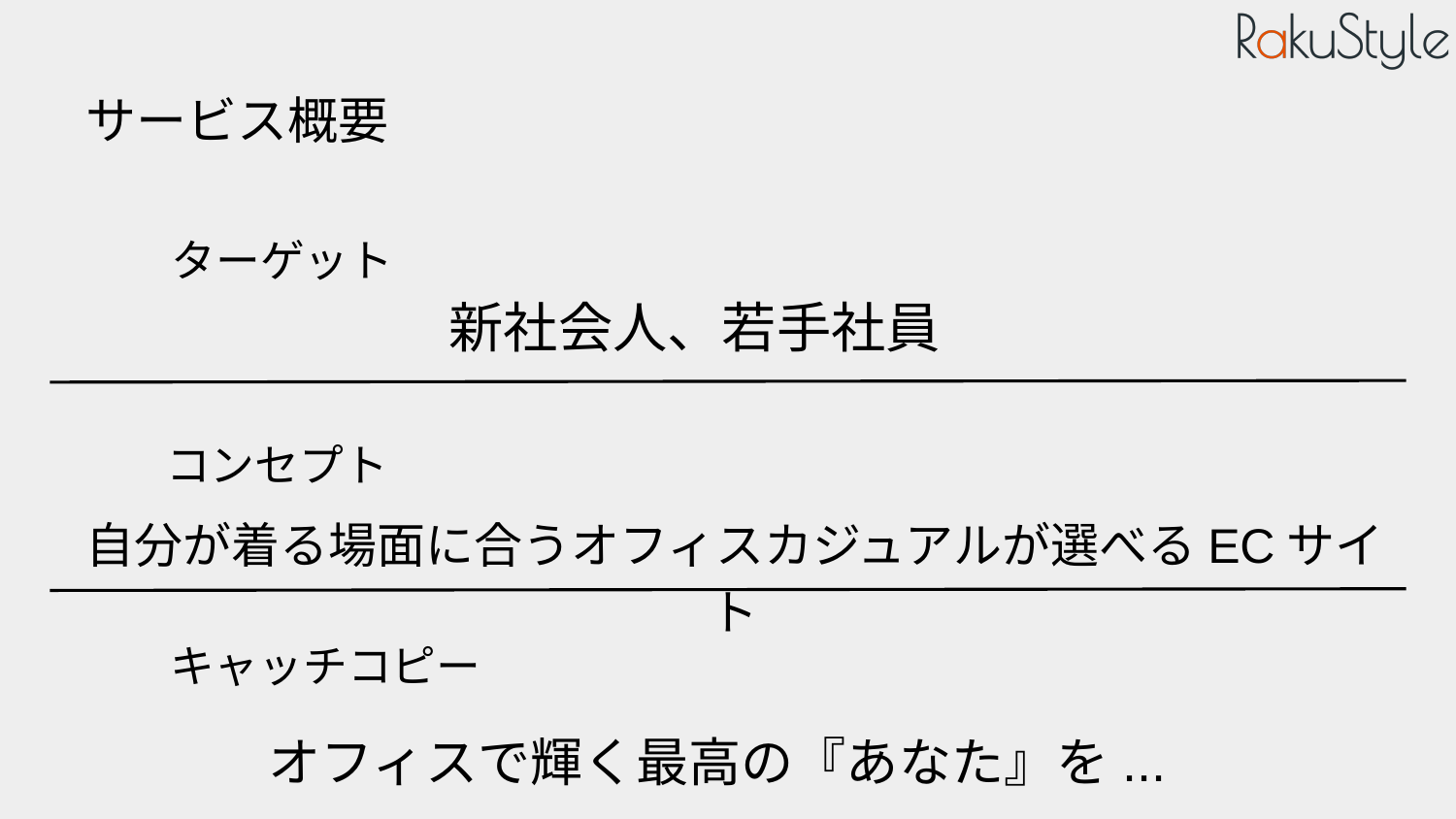

# サービス概要
ターゲット
新社会人、若手社員
コンセプト
自分が着る場面に合うオフィスカジュアルが選べるECサイト
キャッチコピー
オフィスで輝く最高の『あなた』を...